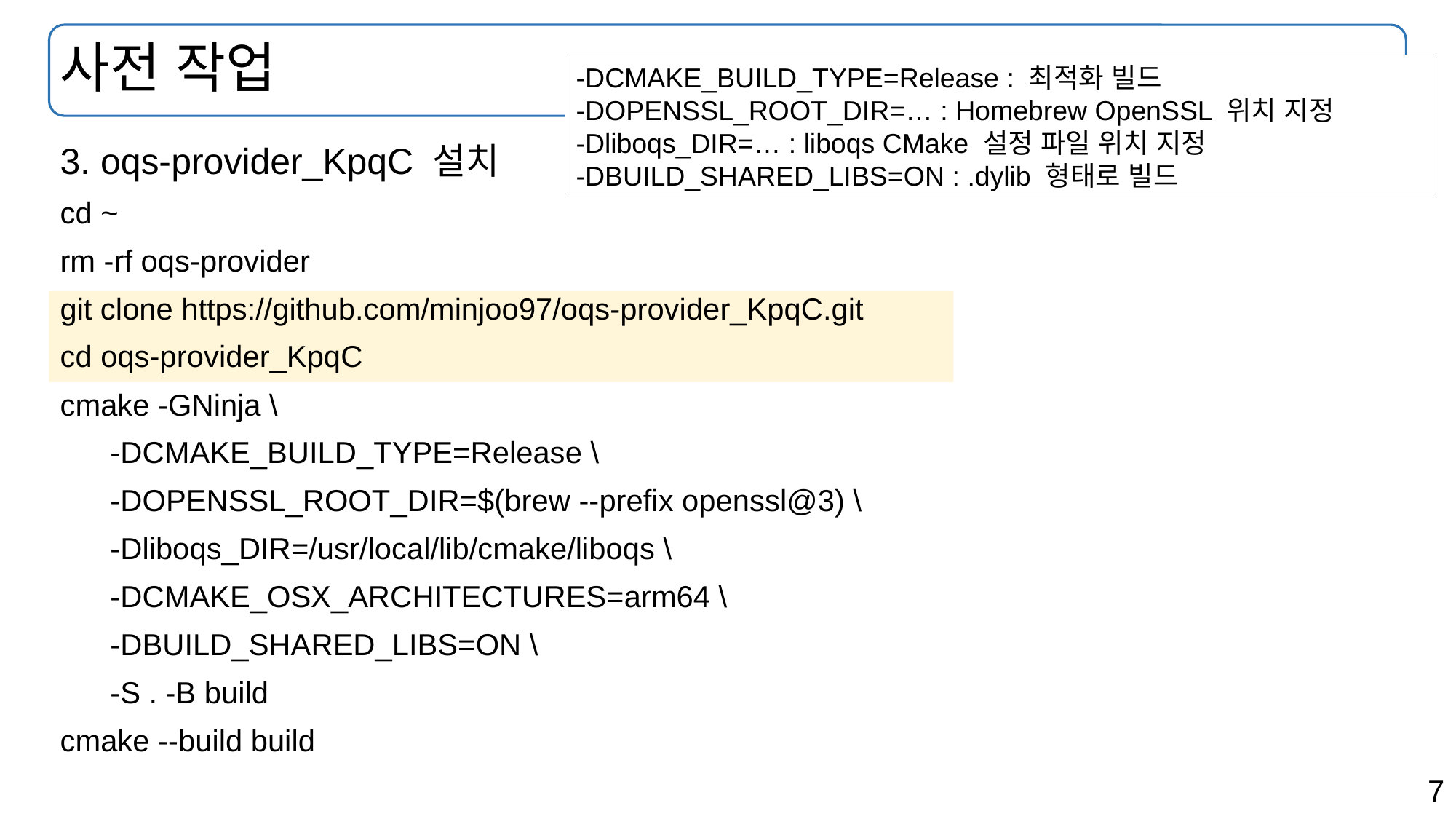

# 사전 작업
-DCMAKE_BUILD_TYPE=Release : 최적화 빌드
-DOPENSSL_ROOT_DIR=… : Homebrew OpenSSL 위치 지정
-Dliboqs_DIR=… : liboqs CMake 설정 파일 위치 지정
-DBUILD_SHARED_LIBS=ON : .dylib 형태로 빌드
3. oqs-provider_KpqC 설치
cd ~
rm -rf oqs-provider
git clone https://github.com/minjoo97/oqs-provider_KpqC.git
cd oqs-provider_KpqC
cmake -GNinja \
      -DCMAKE_BUILD_TYPE=Release \
      -DOPENSSL_ROOT_DIR=$(brew --prefix openssl@3) \
      -Dliboqs_DIR=/usr/local/lib/cmake/liboqs \
      -DCMAKE_OSX_ARCHITECTURES=arm64 \
      -DBUILD_SHARED_LIBS=ON \
      -S . -B build
cmake --build build